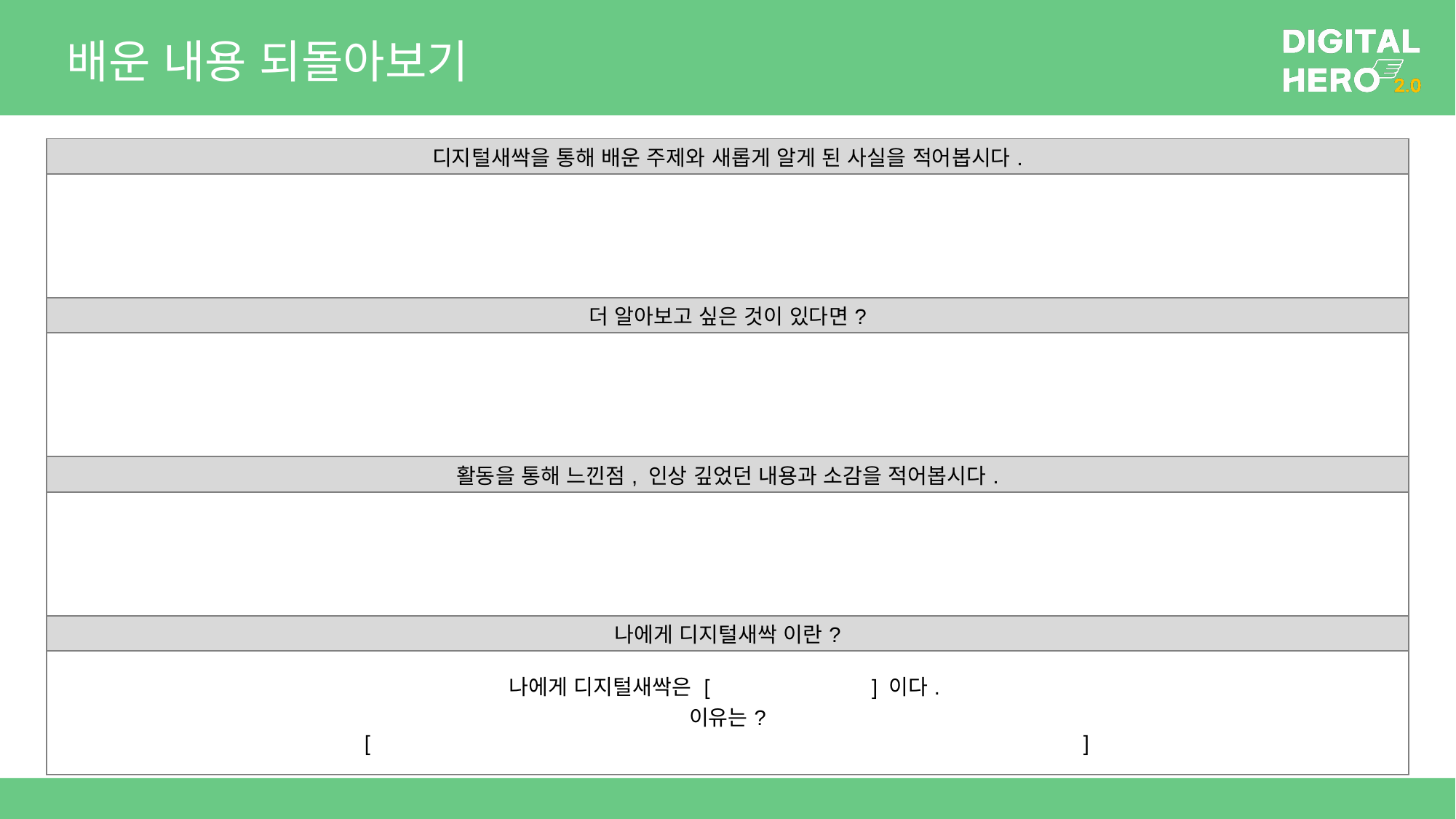

# 배운 내용 되돌아보기
| 디지털새싹을 통해 배운 주제와 새롭게 알게 된 사실을 적어봅시다. |
| --- |
|  |
| 더 알아보고 싶은 것이 있다면? |
|  |
| 활동을 통해 느낀점, 인상 깊었던 내용과 소감을 적어봅시다. |
|  |
| 나에게 디지털새싹 이란? |
| 나에게 디지털새싹은 [ ] 이다. 이유는? [ ] |